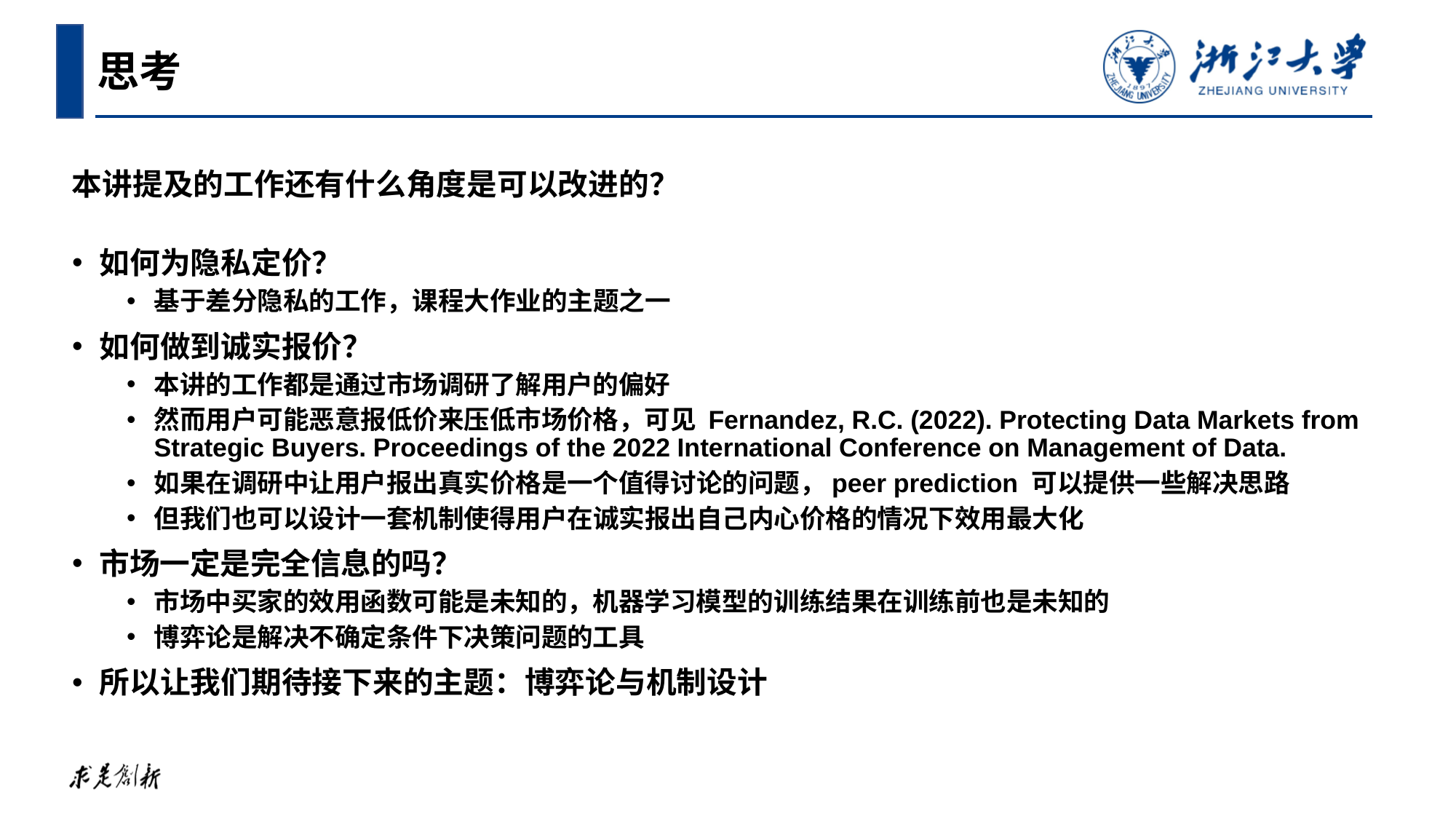

思考
本讲提及的工作还有什么角度是可以改进的？
如何为隐私定价？
基于差分隐私的工作，课程大作业的主题之一
如何做到诚实报价？
本讲的工作都是通过市场调研了解用户的偏好
然而用户可能恶意报低价来压低市场价格，可见 Fernandez, R.C. (2022). Protecting Data Markets from Strategic Buyers. Proceedings of the 2022 International Conference on Management of Data.
如果在调研中让用户报出真实价格是一个值得讨论的问题，peer prediction 可以提供一些解决思路
但我们也可以设计一套机制使得用户在诚实报出自己内心价格的情况下效用最大化
市场一定是完全信息的吗？
市场中买家的效用函数可能是未知的，机器学习模型的训练结果在训练前也是未知的
博弈论是解决不确定条件下决策问题的工具
所以让我们期待接下来的主题：博弈论与机制设计
46